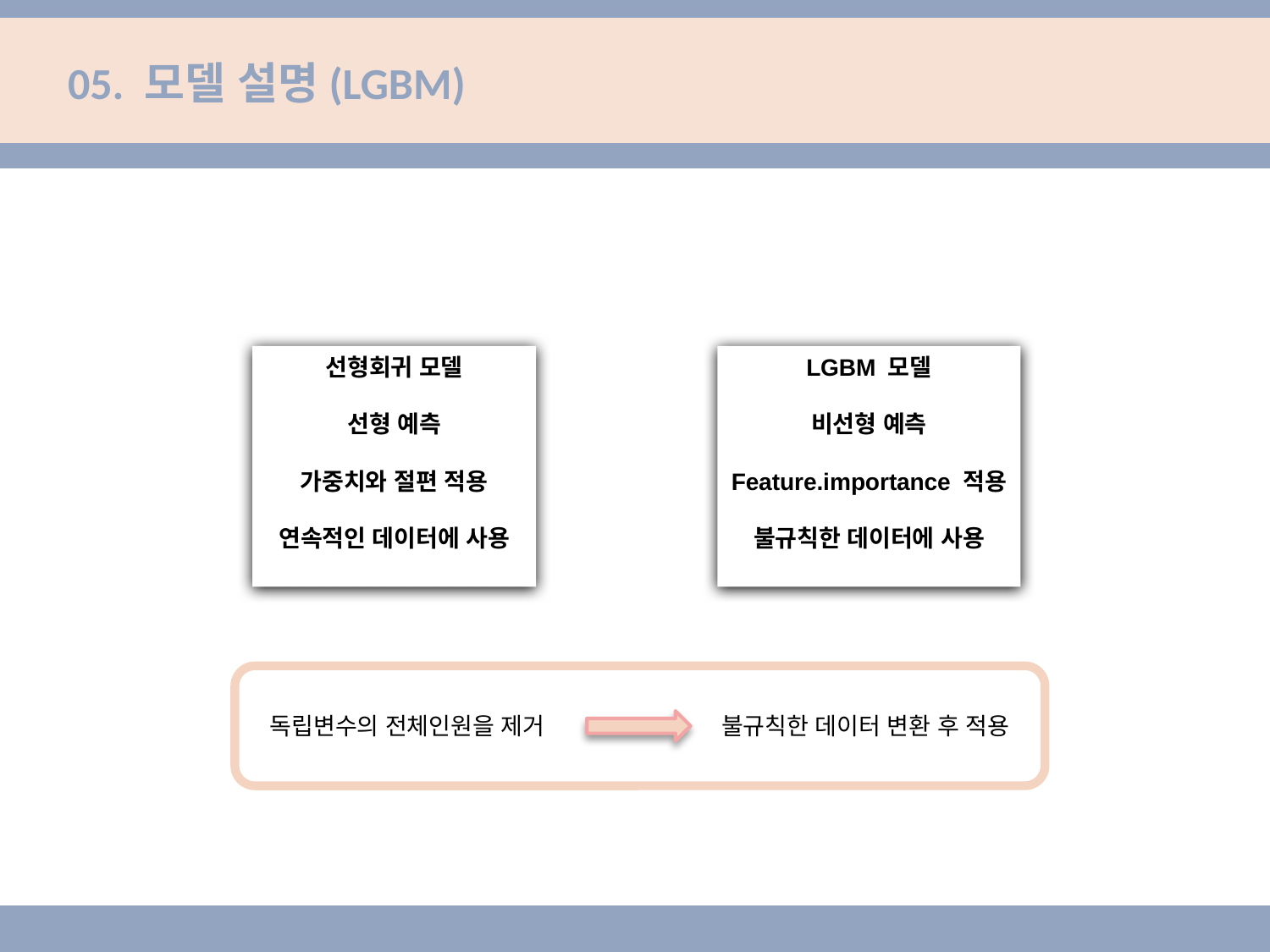

# 05. 모델 설명(LGBM)
선형회귀 모델

선형 예측

가중치와 절편 적용

연속적인 데이터에 사용

LGBM 모델

비선형 예측

Feature.importance 적용

불규칙한 데이터에 사용

독립변수의 전체인원을 제거                           불규칙한 데이터 변환 후 적용